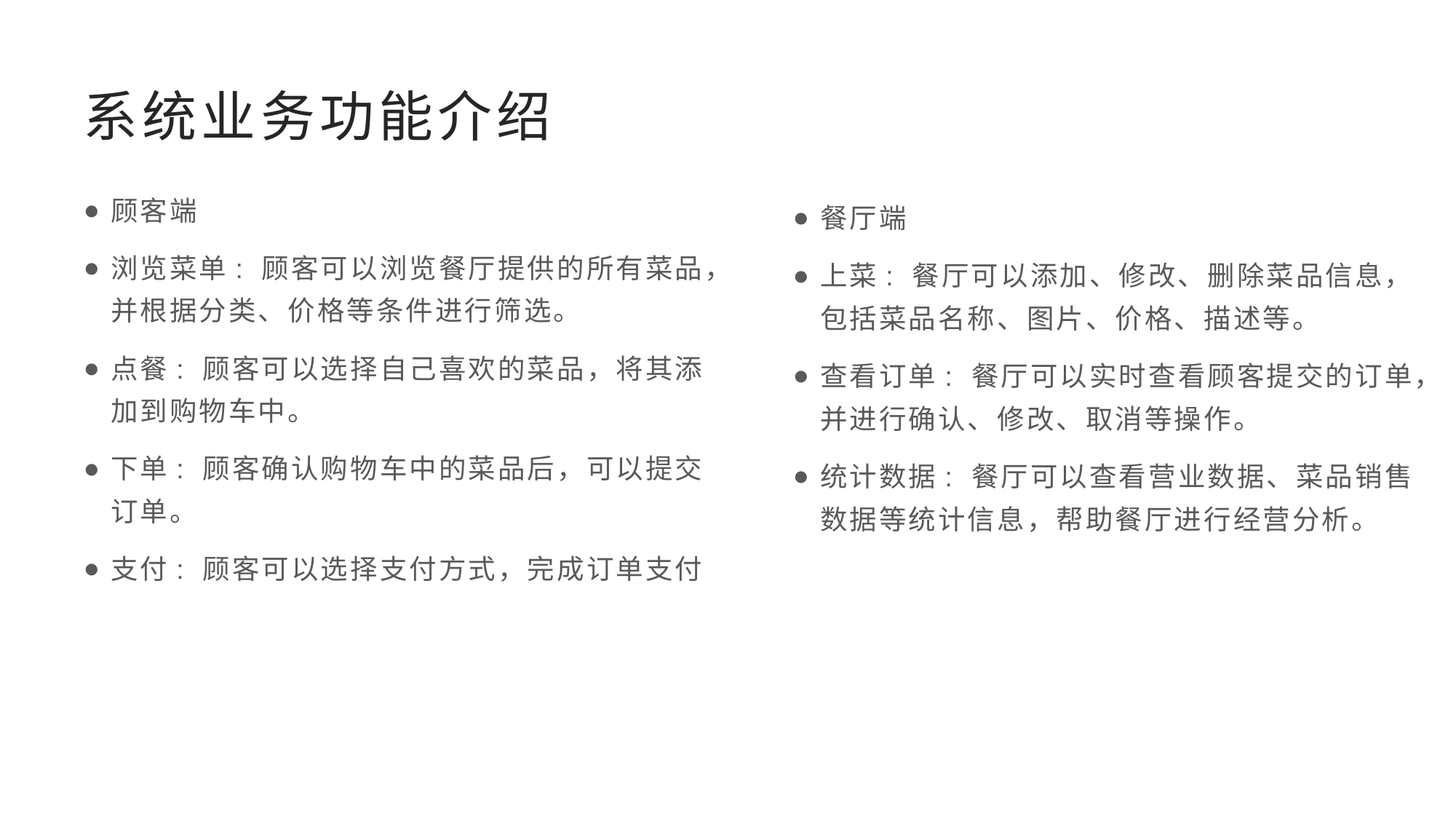

# 系统业务功能介绍
顾客端
浏览菜单: 顾客可以浏览餐厅提供的所有菜品，并根据分类、价格等条件进行筛选。
点餐: 顾客可以选择自己喜欢的菜品，将其添加到购物车中。
下单: 顾客确认购物车中的菜品后，可以提交订单。
支付: 顾客可以选择支付方式，完成订单支付
餐厅端
上菜: 餐厅可以添加、修改、删除菜品信息，包括菜品名称、图片、价格、描述等。
查看订单: 餐厅可以实时查看顾客提交的订单，并进行确认、修改、取消等操作。
统计数据: 餐厅可以查看营业数据、菜品销售数据等统计信息，帮助餐厅进行经营分析。